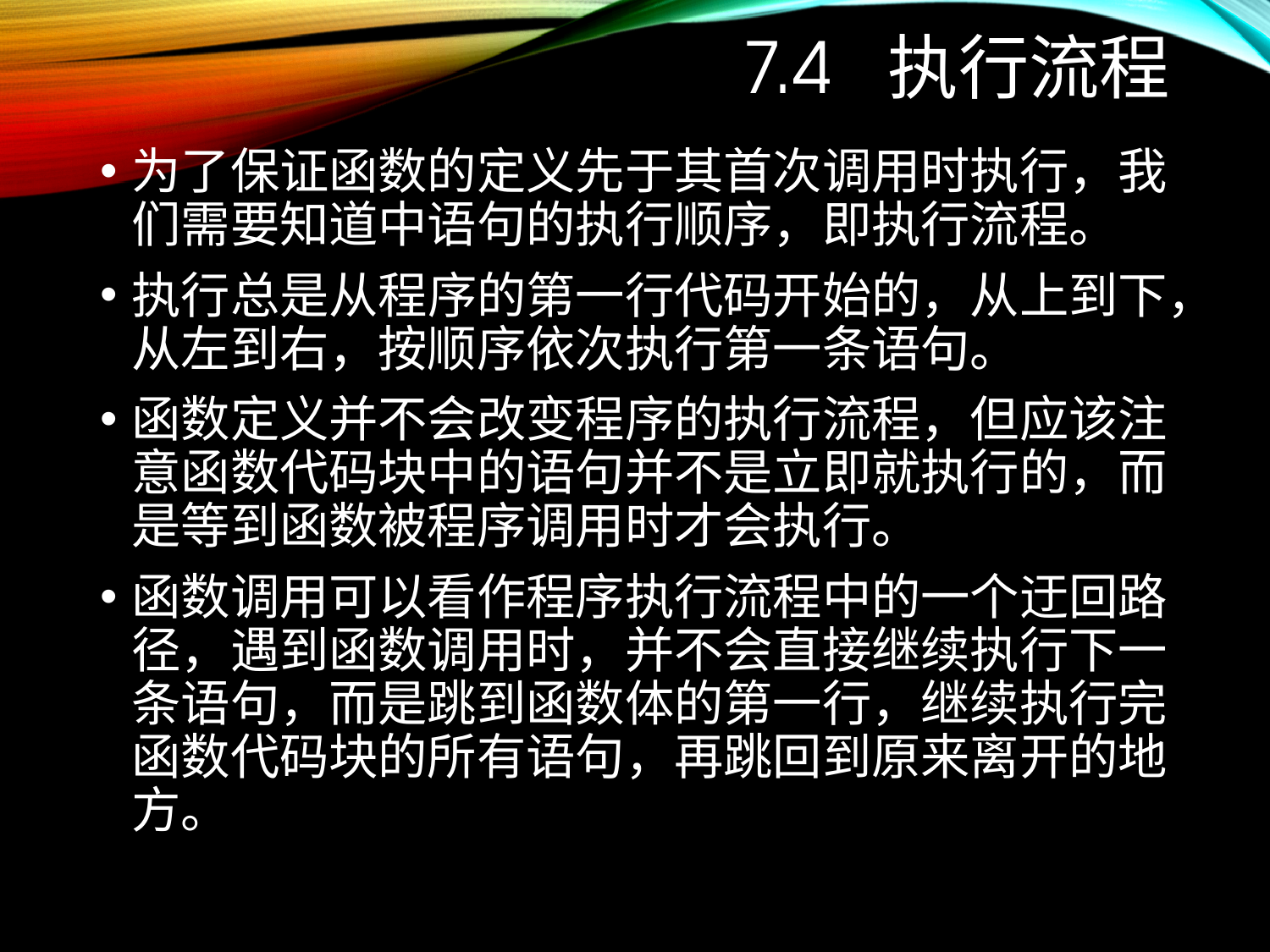

# 7.4  执行流程
为了保证函数的定义先于其首次调用时执行，我们需要知道中语句的执行顺序，即执行流程。
执行总是从程序的第一行代码开始的，从上到下，从左到右，按顺序依次执行第一条语句。
函数定义并不会改变程序的执行流程，但应该注意函数代码块中的语句并不是立即就执行的，而是等到函数被程序调用时才会执行。
函数调用可以看作程序执行流程中的一个迂回路径，遇到函数调用时，并不会直接继续执行下一条语句，而是跳到函数体的第一行，继续执行完函数代码块的所有语句，再跳回到原来离开的地方。